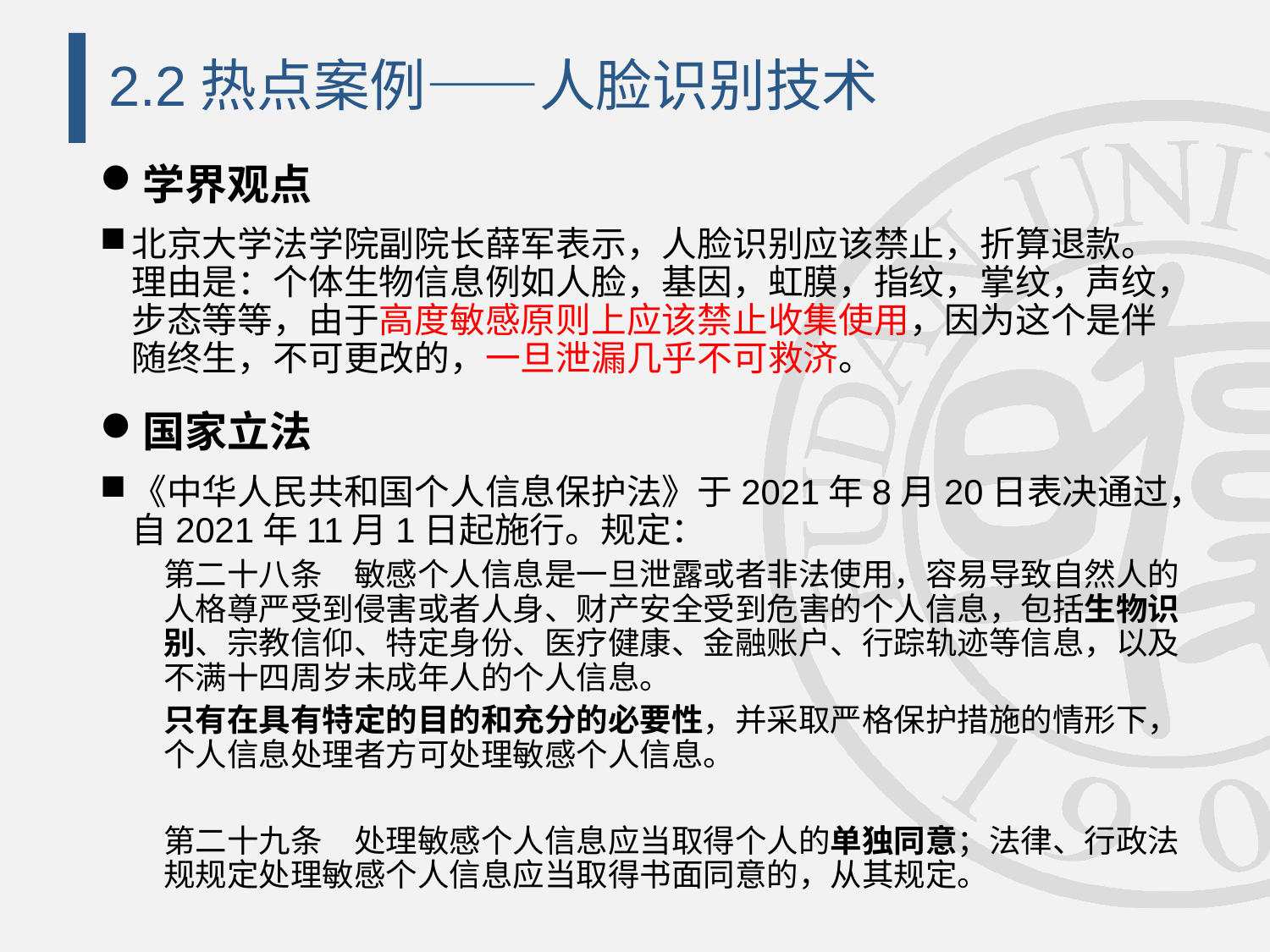

# 2.2热点案例——人脸识别技术
学界观点
北京大学法学院副院长薛军表示，人脸识别应该禁止，折算退款。理由是：个体生物信息例如人脸，基因，虹膜，指纹，掌纹，声纹，步态等等，由于高度敏感原则上应该禁止收集使用，因为这个是伴随终生，不可更改的，一旦泄漏几乎不可救济。
国家立法
《中华人民共和国个人信息保护法》于2021年8月20日表决通过，自2021年11月1日起施行。规定：
第二十八条　敏感个人信息是一旦泄露或者非法使用，容易导致自然人的人格尊严受到侵害或者人身、财产安全受到危害的个人信息，包括生物识别、宗教信仰、特定身份、医疗健康、金融账户、行踪轨迹等信息，以及不满十四周岁未成年人的个人信息。
只有在具有特定的目的和充分的必要性，并采取严格保护措施的情形下，个人信息处理者方可处理敏感个人信息。

第二十九条　处理敏感个人信息应当取得个人的单独同意；法律、行政法规规定处理敏感个人信息应当取得书面同意的，从其规定。